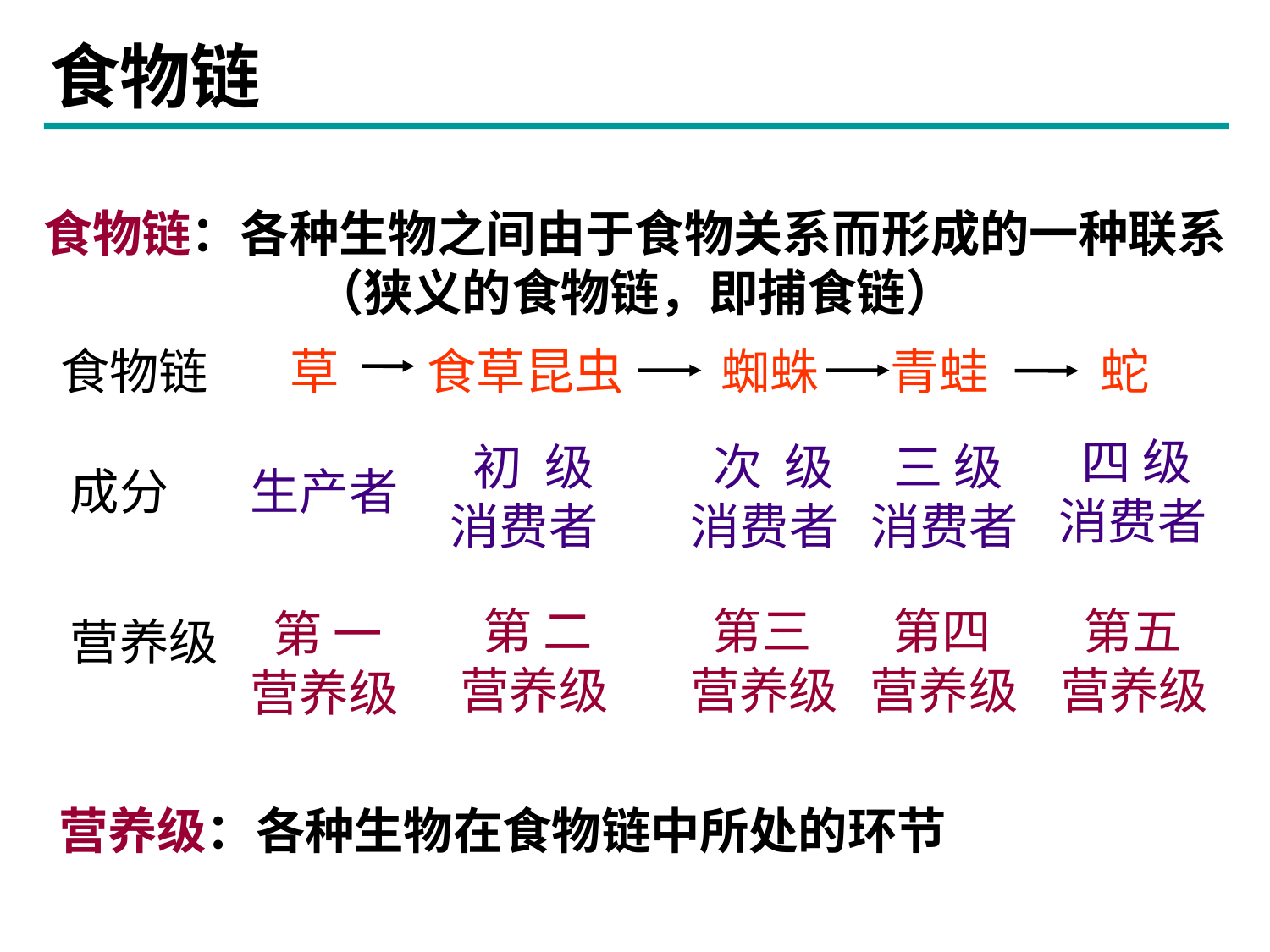

食物链

食物链：各种生物之间由于食物关系而形成的一种联系（狭义的食物链，即捕食链）
食物链
草
食草昆虫
蜘蛛
青蛙
蛇

 四 级 消费者
 初  级 消费者
 次  级 消费者
 三 级 消费者
成分
生产者
 第 二
营养级
 第三
营养级
 第四
营养级
 第五
营养级
 第 一
营养级
营养级
营养级：各种生物在食物链中所处的环节